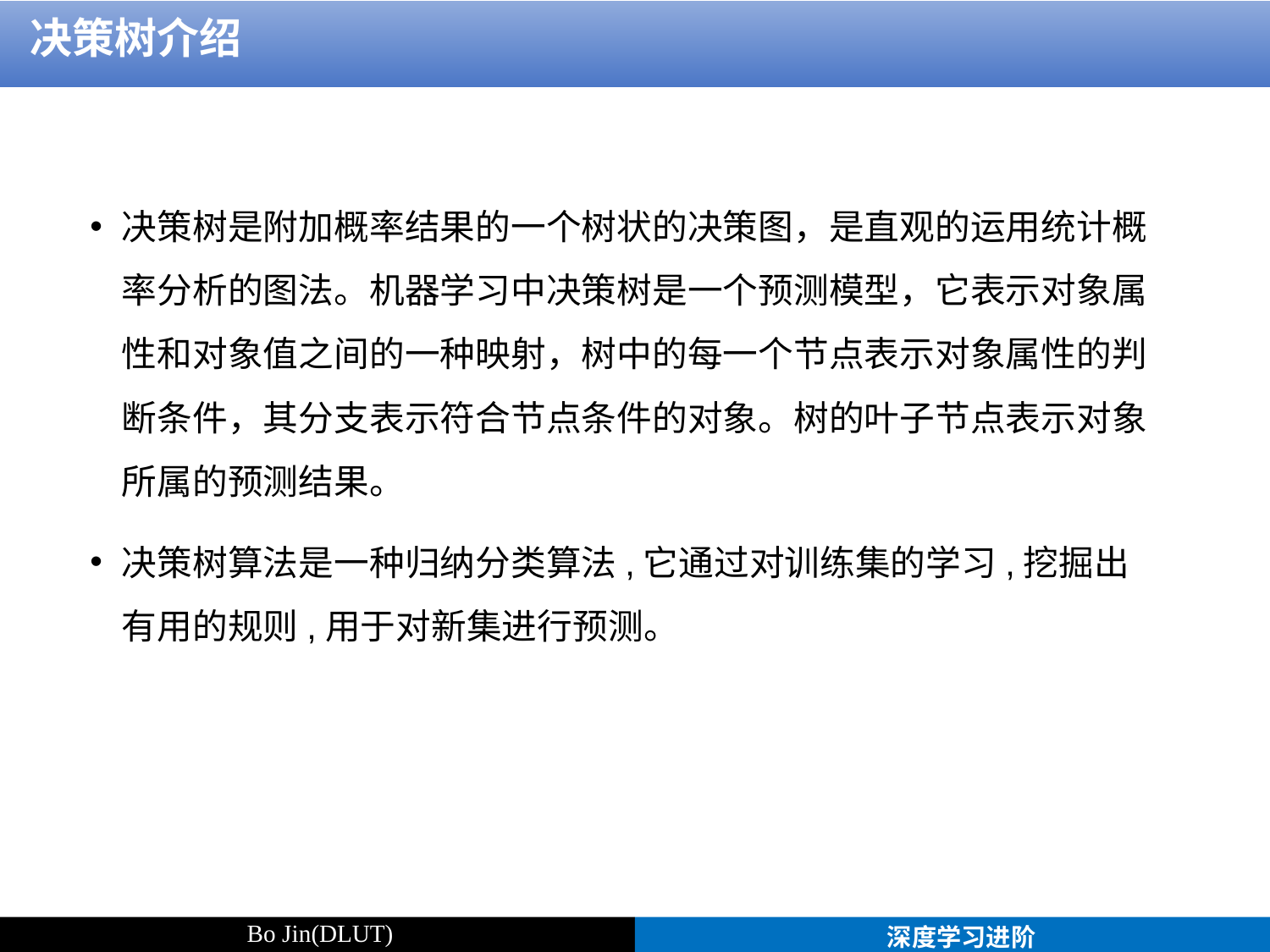

决策树介绍
决策树是附加概率结果的一个树状的决策图，是直观的运用统计概率分析的图法。机器学习中决策树是一个预测模型，它表示对象属性和对象值之间的一种映射，树中的每一个节点表示对象属性的判断条件，其分支表示符合节点条件的对象。树的叶子节点表示对象所属的预测结果。
决策树算法是一种归纳分类算法,它通过对训练集的学习,挖掘出有用的规则,用于对新集进行预测。

Bo Jin(DLUT)
深度学习进阶